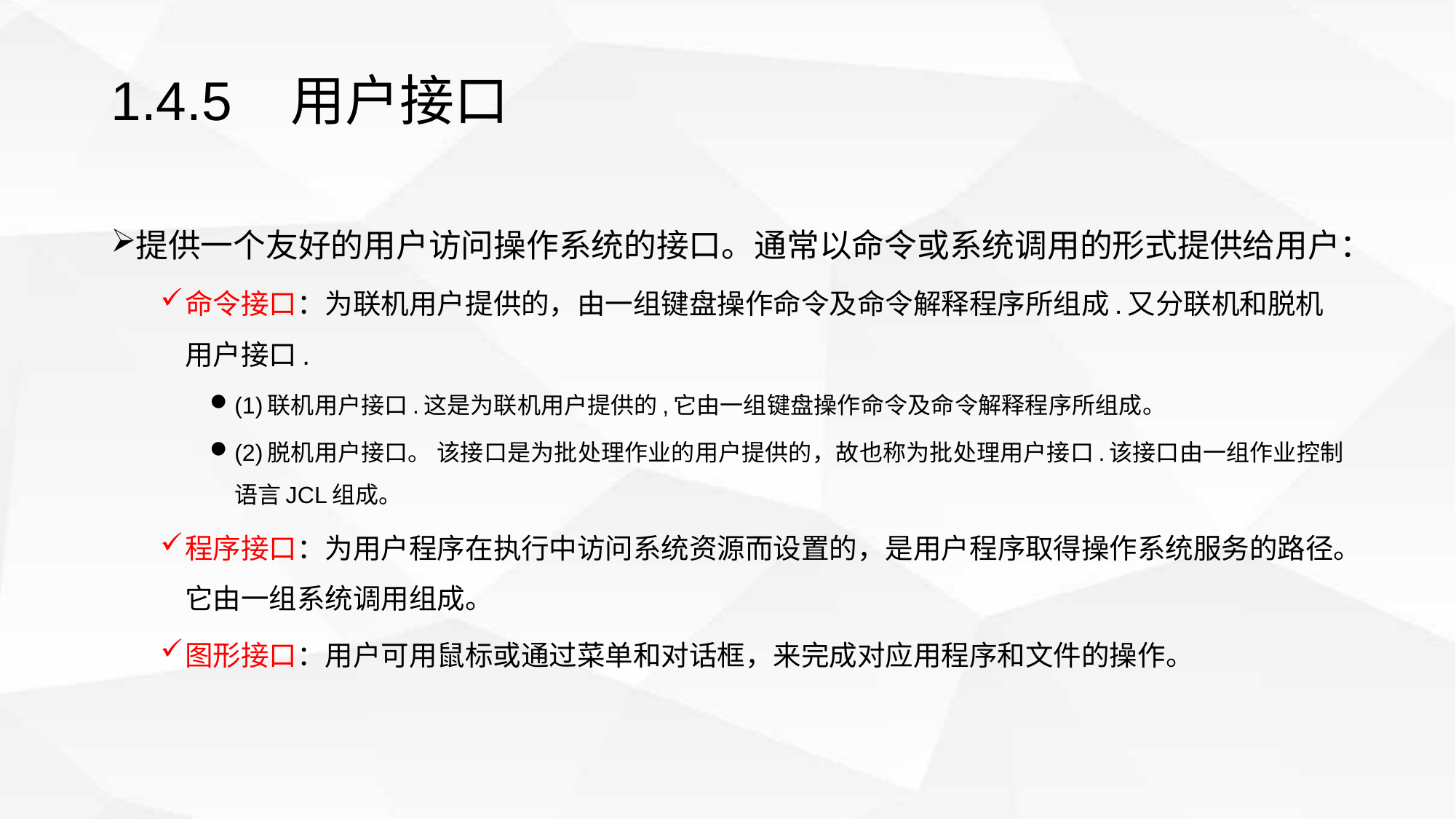

# 1.4.5   用户接口
提供一个友好的用户访问操作系统的接口。通常以命令或系统调用的形式提供给用户：
命令接口：为联机用户提供的，由一组键盘操作命令及命令解释程序所组成.又分联机和脱机用户接口.
(1)联机用户接口.这是为联机用户提供的,它由一组键盘操作命令及命令解释程序所组成。
(2)脱机用户接口。 该接口是为批处理作业的用户提供的，故也称为批处理用户接口.该接口由一组作业控制语言JCL组成。
程序接口：为用户程序在执行中访问系统资源而设置的，是用户程序取得操作系统服务的路径。它由一组系统调用组成。
图形接口：用户可用鼠标或通过菜单和对话框，来完成对应用程序和文件的操作。